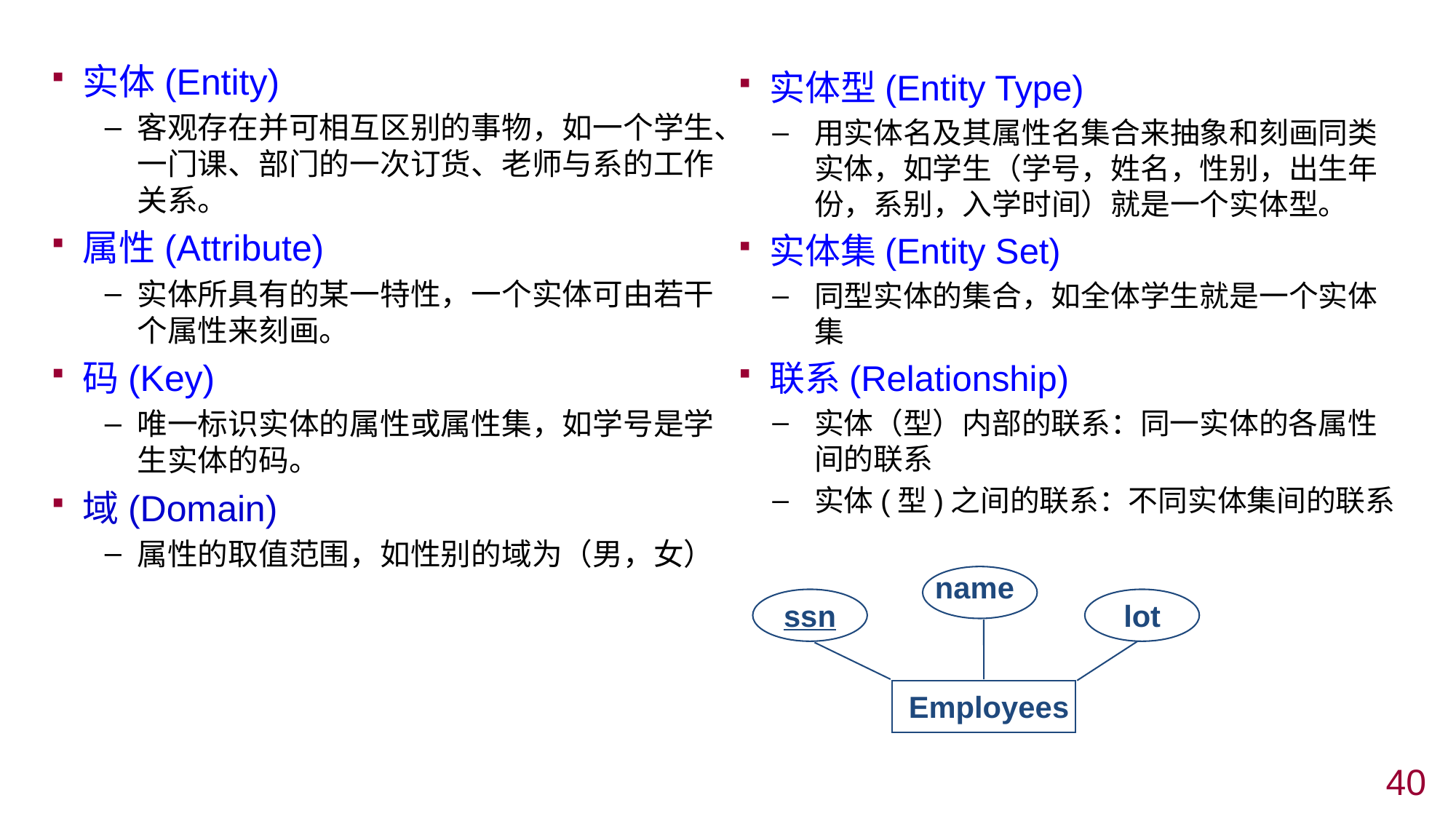

实体(Entity)
客观存在并可相互区别的事物，如一个学生、一门课、部门的一次订货、老师与系的工作关系。
属性(Attribute)
实体所具有的某一特性，一个实体可由若干个属性来刻画。
码(Key)
唯一标识实体的属性或属性集，如学号是学生实体的码。
域(Domain)
属性的取值范围，如性别的域为（男，女）
实体型(Entity Type)
用实体名及其属性名集合来抽象和刻画同类实体，如学生（学号，姓名，性别，出生年份，系别，入学时间）就是一个实体型。
实体集(Entity Set)
同型实体的集合，如全体学生就是一个实体集
联系(Relationship)
实体（型）内部的联系：同一实体的各属性间的联系
实体(型)之间的联系：不同实体集间的联系
name

ssn
lot

Employees
40